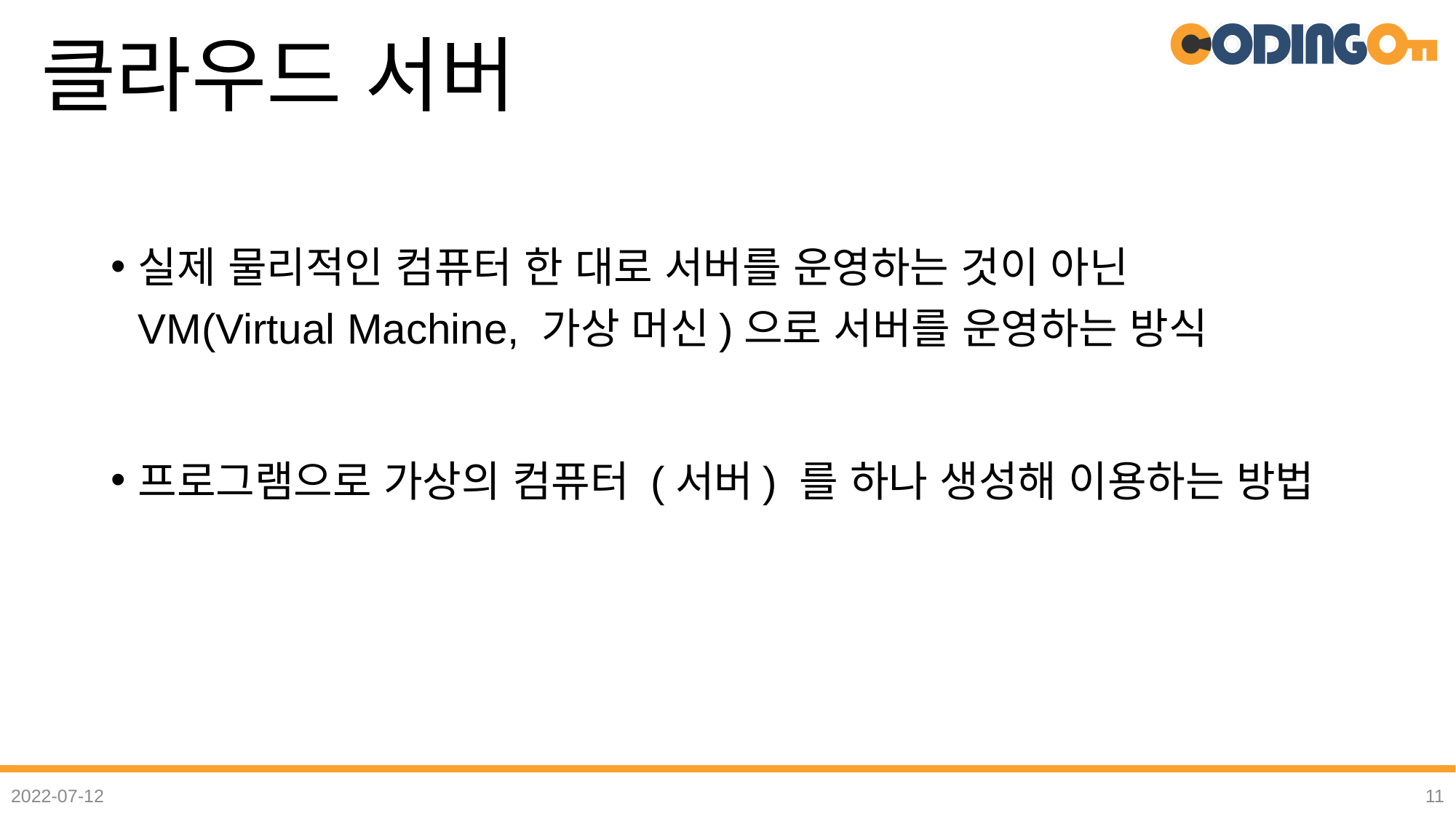

# 클라우드 서버
실제 물리적인 컴퓨터 한 대로 서버를 운영하는 것이 아닌 VM(Virtual Machine, 가상 머신)으로 서버를 운영하는 방식

프로그램으로 가상의 컴퓨터 (서버) 를 하나 생성해 이용하는 방법
2022-07-12
11